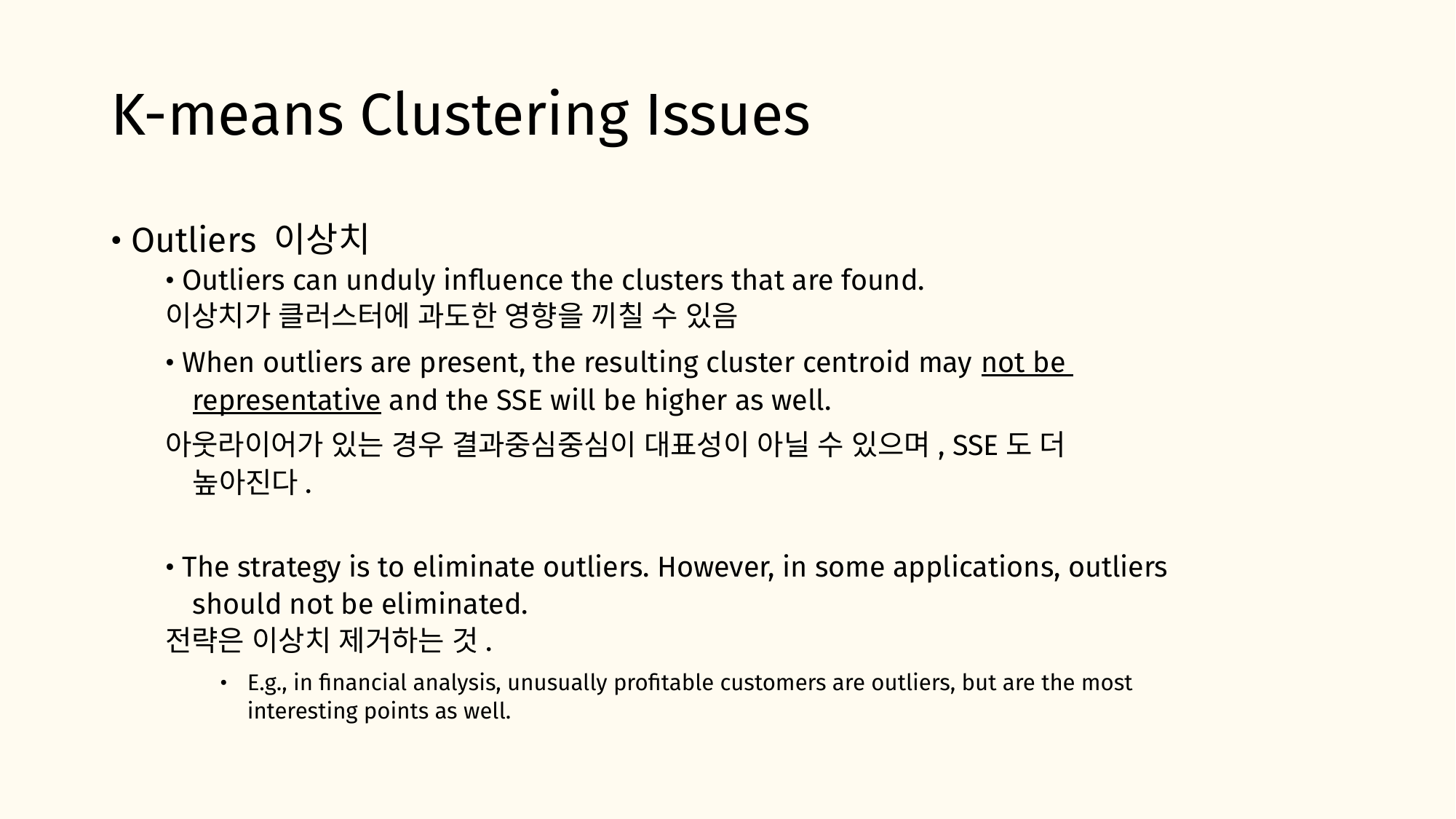

# K-means Clustering Issues
• Outliers 이상치
• Outliers can unduly influence the clusters that are found.
이상치가 클러스터에 과도한 영향을 끼칠 수 있음
• When outliers are present, the resulting cluster centroid may not be  representative and the SSE will be higher as well.
아웃라이어가 있는 경우 결과중심중심이 대표성이 아닐 수 있으며, SSE도 더 높아진다.

• The strategy is to eliminate outliers. However, in some applications, outliers  should not be eliminated.
전략은 이상치 제거하는 것.
•	E.g., in financial analysis, unusually profitable customers are outliers, but are the most  interesting points as well.